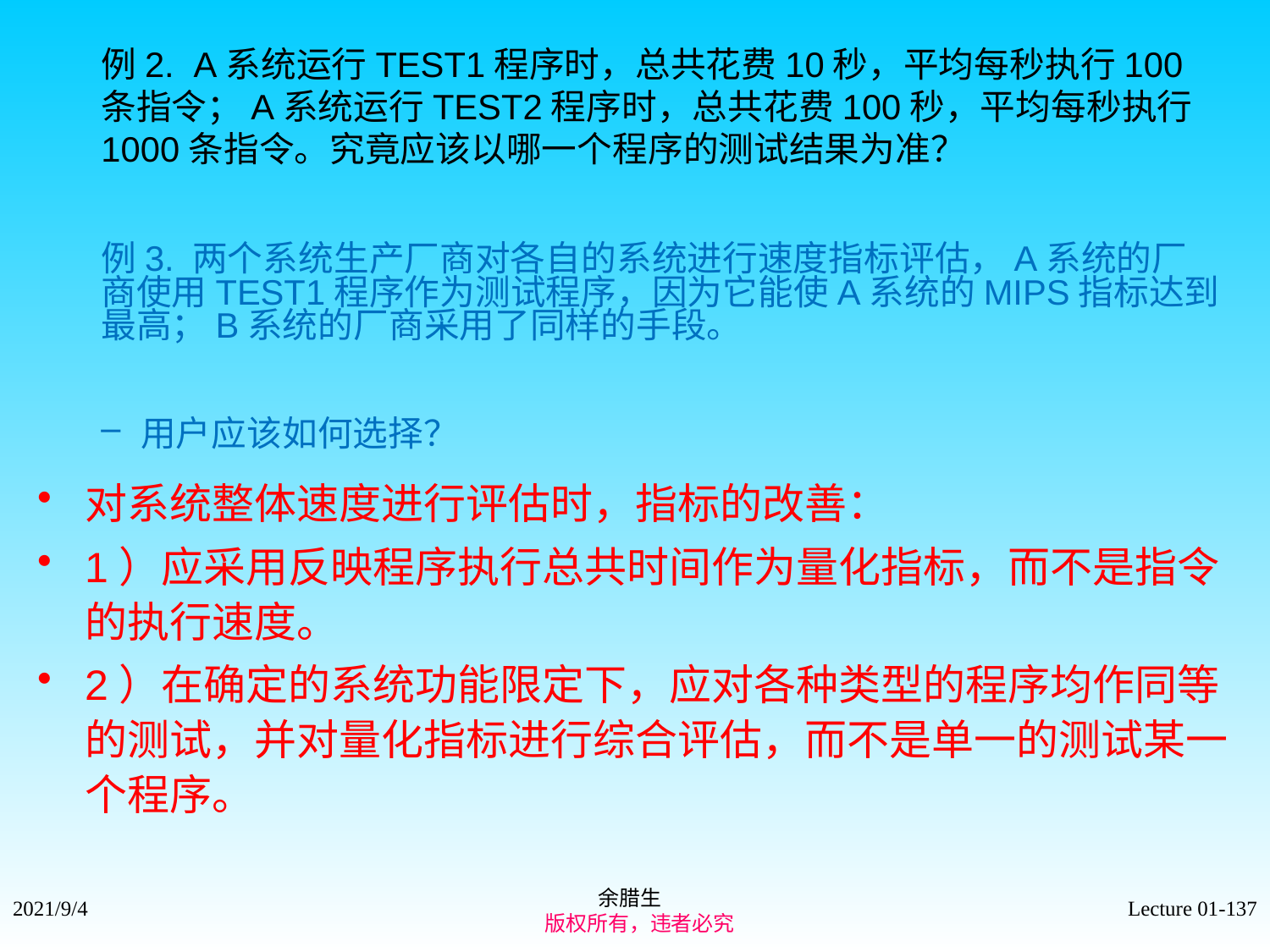

例2.  A系统运行TEST1程序时，总共花费10秒，平均每秒执行100条指令；A系统运行TEST2程序时，总共花费100秒，平均每秒执行1000条指令。究竟应该以哪一个程序的测试结果为准？

例3. 两个系统生产厂商对各自的系统进行速度指标评估，A系统的厂商使用TEST1程序作为测试程序，因为它能使A系统的MIPS指标达到最高；B系统的厂商采用了同样的手段。

用户应该如何选择？

对系统整体速度进行评估时，指标的改善：
1）应采用反映程序执行总共时间作为量化指标，而不是指令的执行速度。
2）在确定的系统功能限定下，应对各种类型的程序均作同等的测试，并对量化指标进行综合评估，而不是单一的测试某一个程序。
余腊生
 版权所有，违者必究
2021/9/4
Lecture 01-137